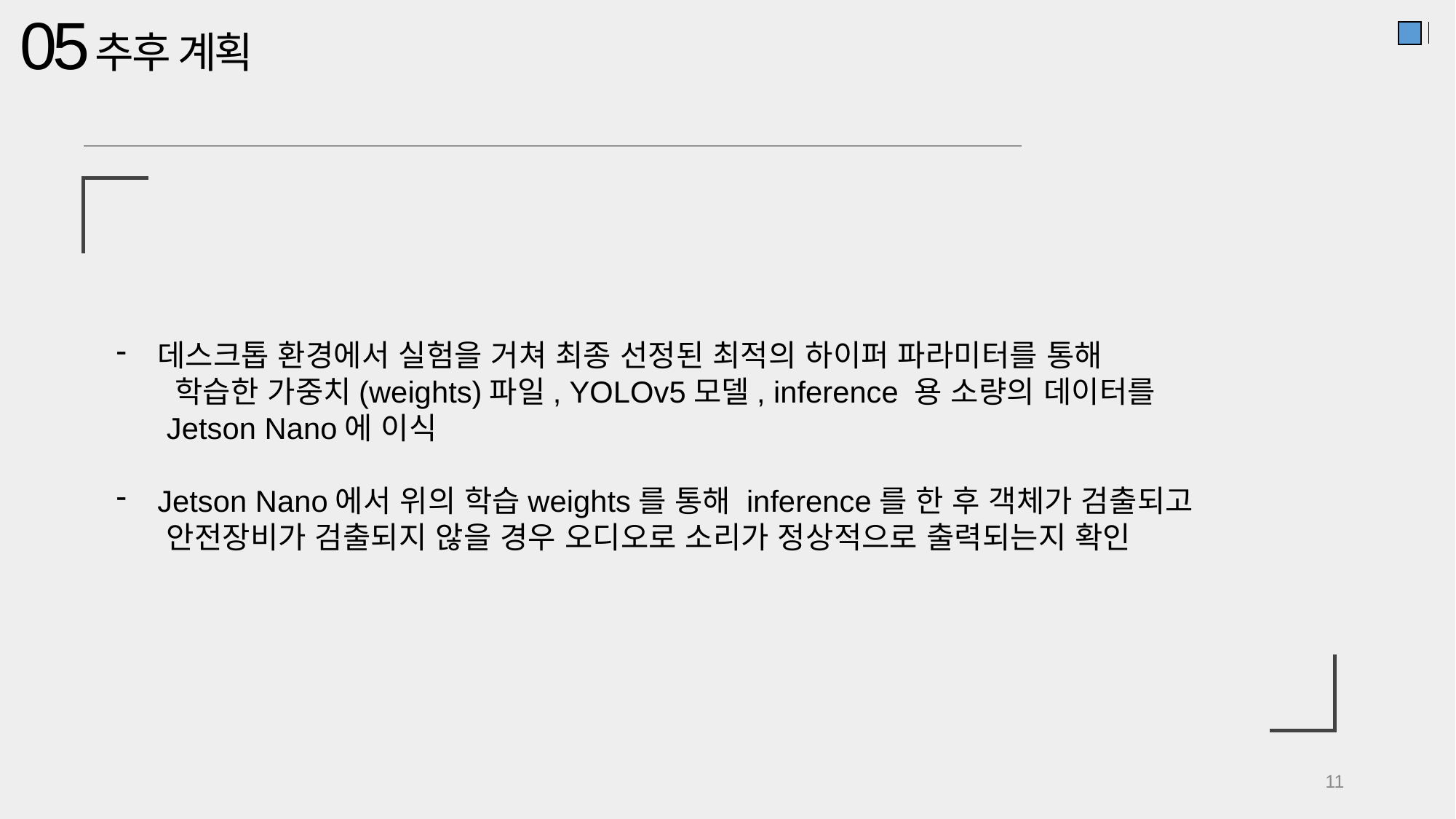

05
추후 계획

데스크톱 환경에서 실험을 거쳐 최종 선정된 최적의 하이퍼 파라미터를 통해
      학습한 가중치(weights)파일, YOLOv5모델, inference 용 소량의 데이터를
      Jetson Nano에 이식

Jetson Nano에서 위의 학습weights를 통해 inference를 한 후 객체가 검출되고
     안전장비가 검출되지 않을 경우 오디오로 소리가 정상적으로 출력되는지 확인

11